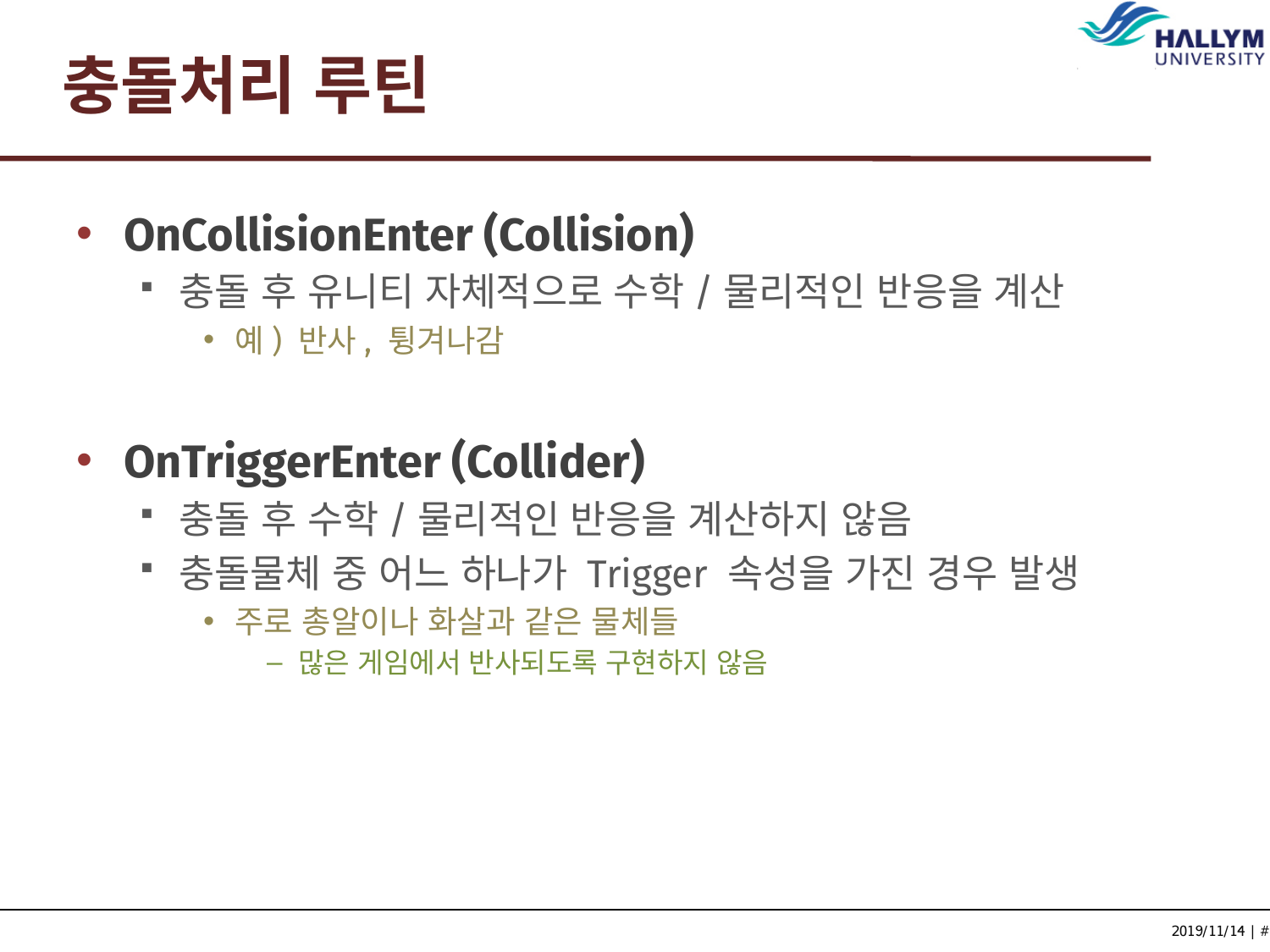

# 충돌처리 루틴
OnCollisionEnter (Collision)
충돌 후 유니티 자체적으로 수학/물리적인 반응을 계산
예) 반사, 튕겨나감

OnTriggerEnter (Collider)
충돌 후 수학/물리적인 반응을 계산하지 않음
충돌물체 중 어느 하나가 Trigger 속성을 가진 경우 발생
주로 총알이나 화살과 같은 물체들
많은 게임에서 반사되도록 구현하지 않음